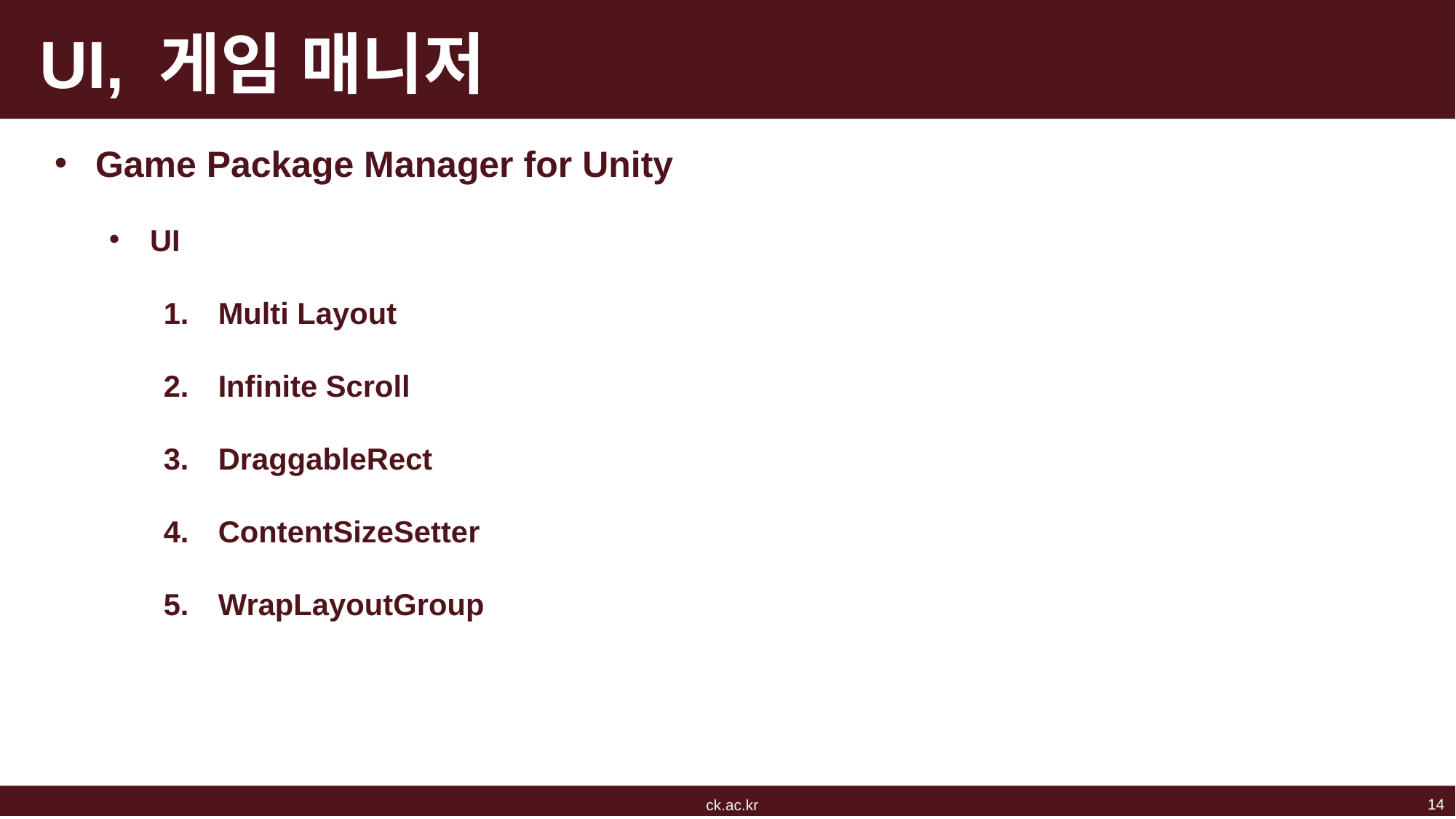

# UI, 게임 매니저
Game Package Manager for Unity

UI

Multi Layout

Infinite Scroll

DraggableRect

ContentSizeSetter

WrapLayoutGroup
14
ck.ac.kr